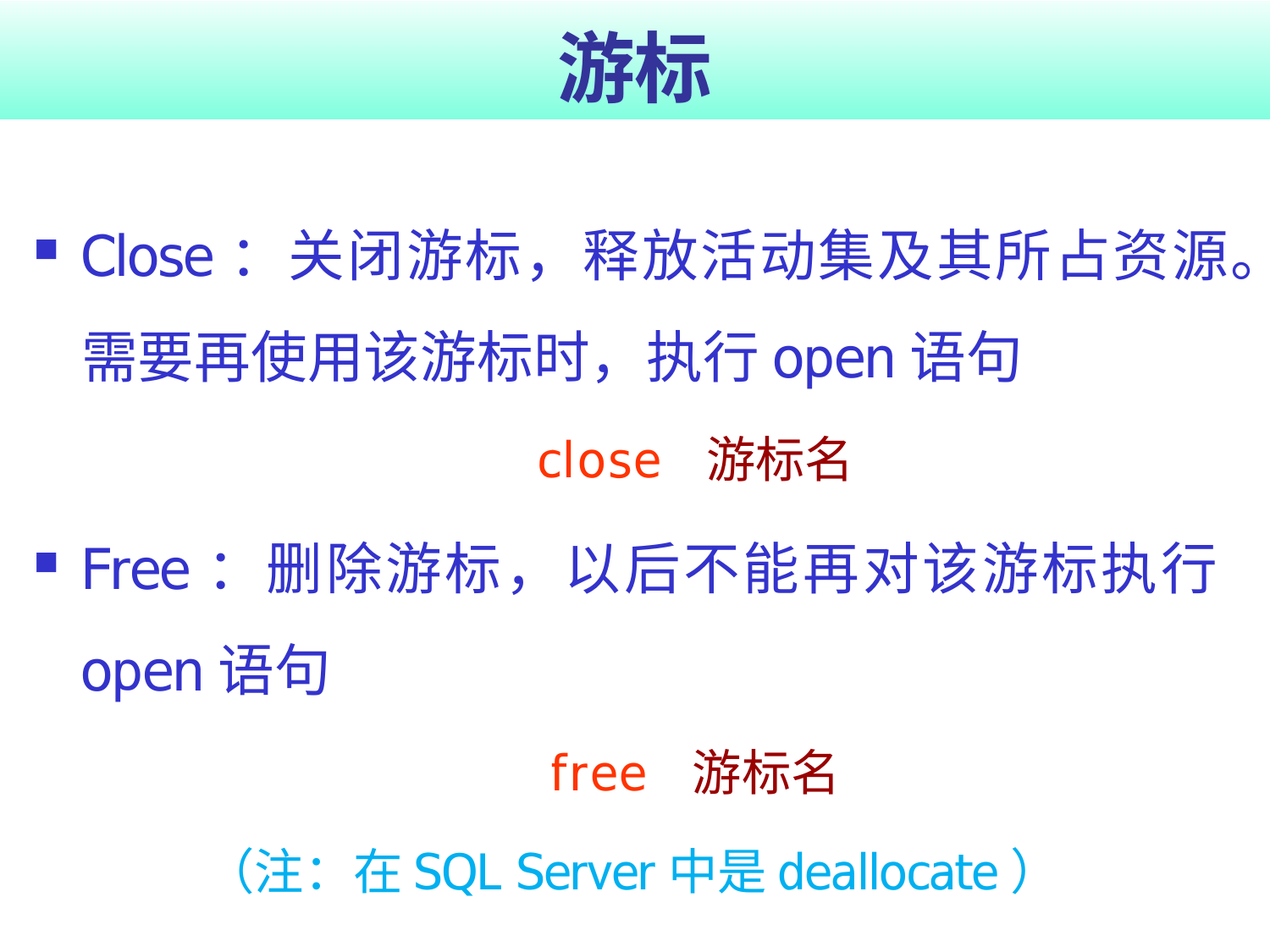

# 游标
Close：关闭游标，释放活动集及其所占资源。需要再使用该游标时，执行open语句
close  游标名
Free：删除游标，以后不能再对该游标执行open语句
free  游标名
（注：在SQL Server中是deallocate）